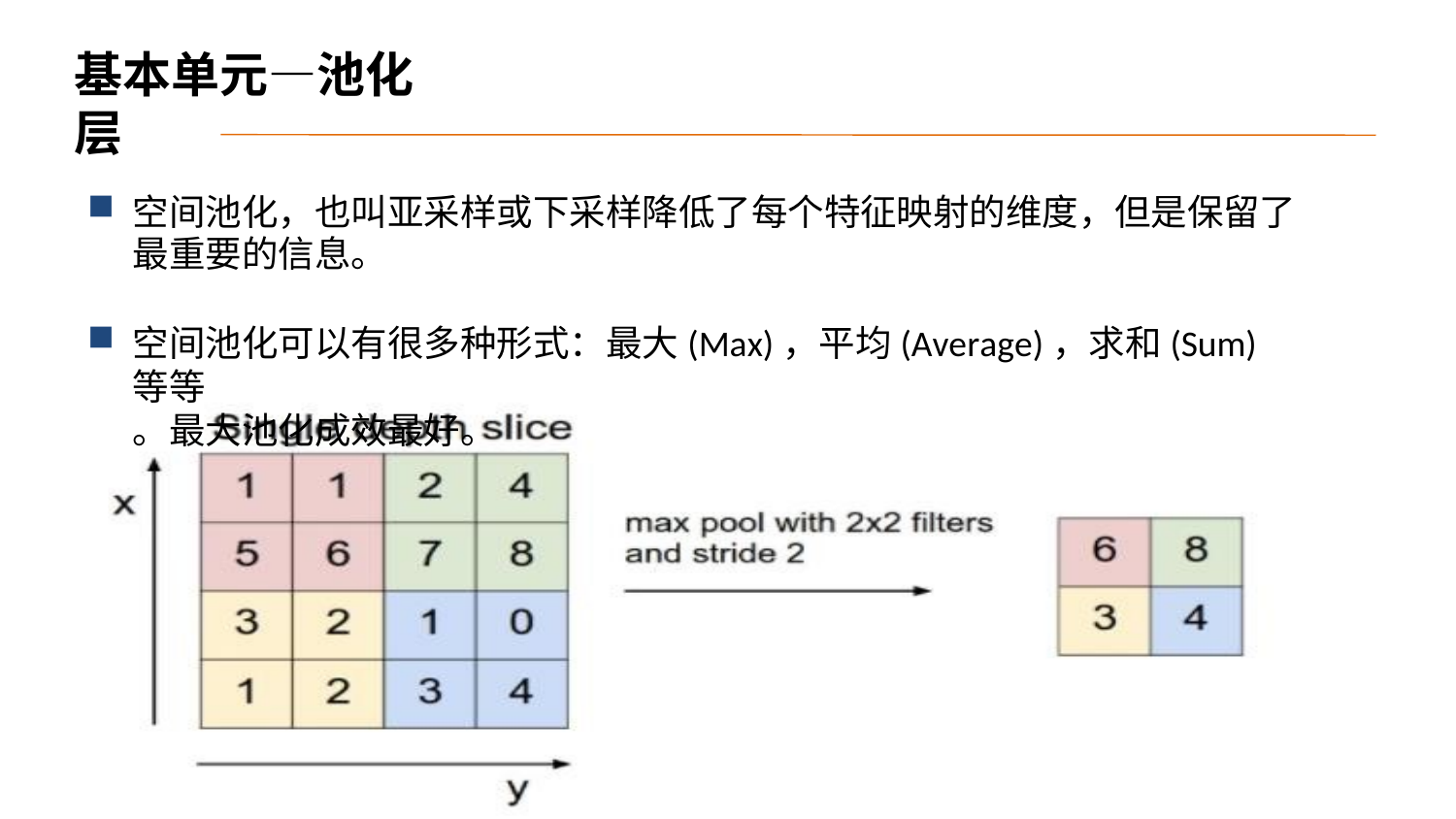

# 基本单元—池化层

空间池化，也叫亚采样或下采样降低了每个特征映射的维度，但是保留了
最重要的信息。

空间池化可以有很多种形式：最大(Max)，平均(Average)，求和(Sum)等等
。最大池化成效最好。